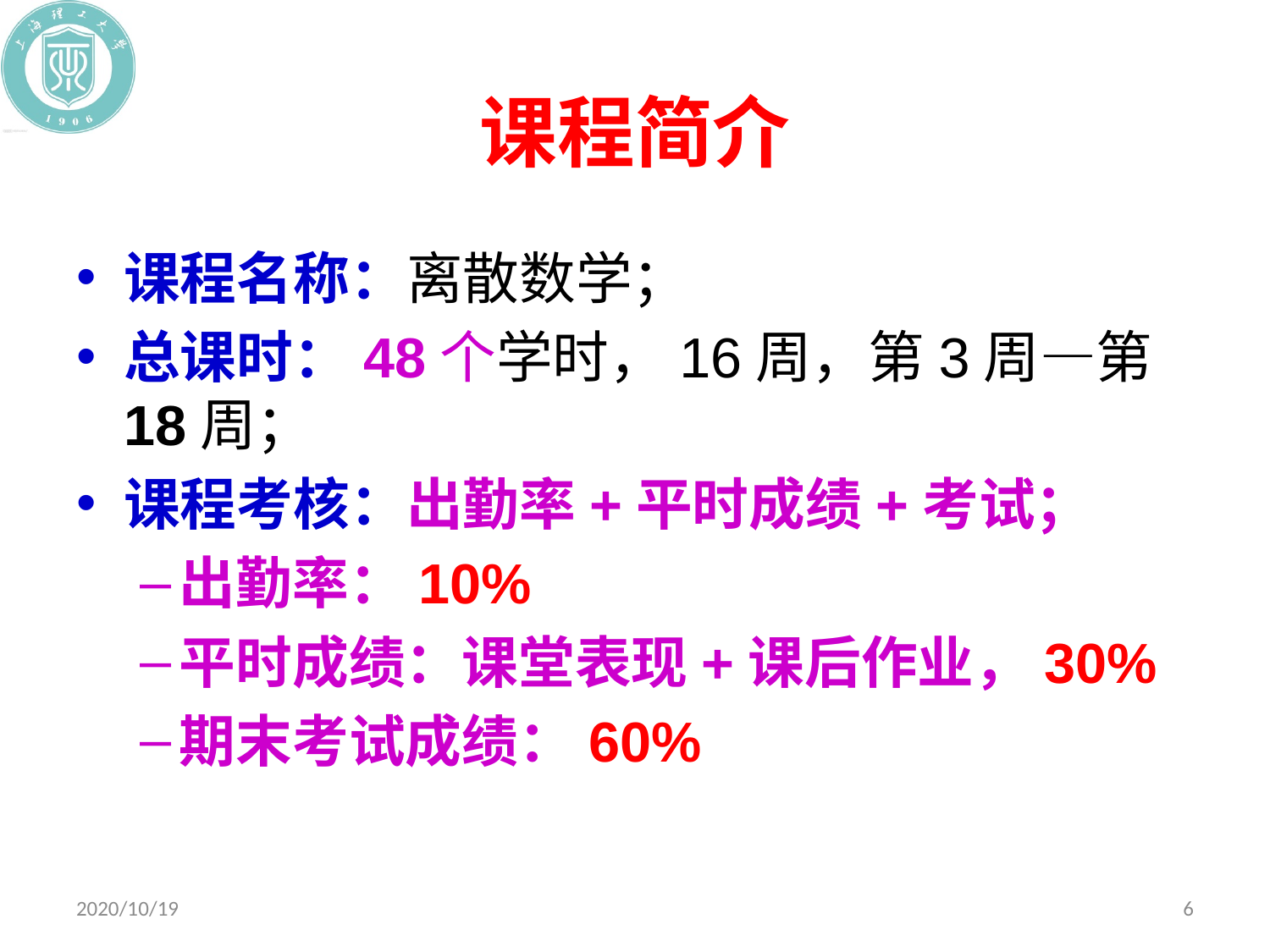

# 课程简介
课程名称：离散数学；
总课时：48个学时，16周，第3周—第18周；
课程考核：出勤率+平时成绩+考试；
出勤率：10%
平时成绩：课堂表现+课后作业，30%
期末考试成绩：60%
2020/10/19
6